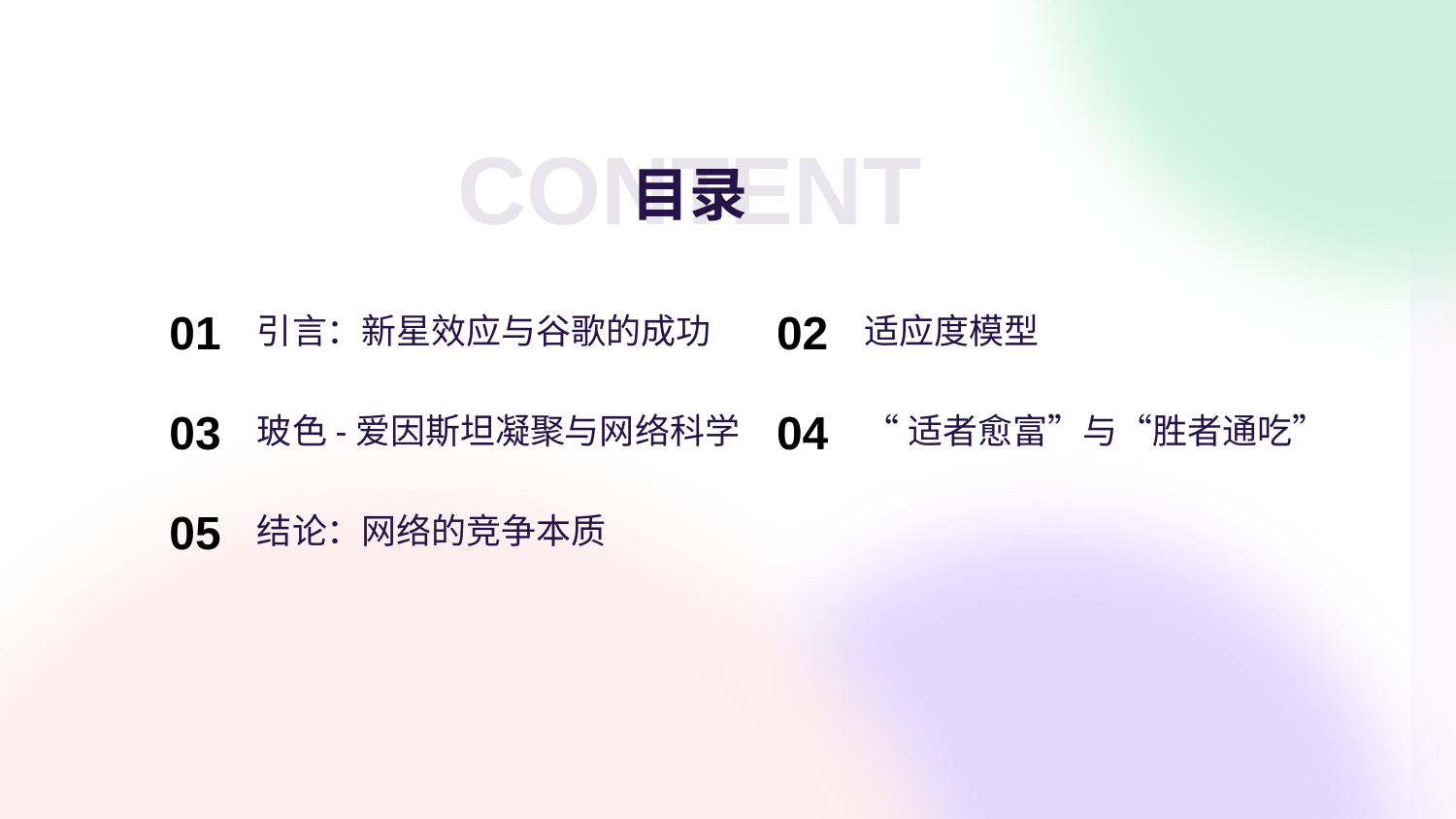

CONTENT
目录
01
02
引言：新星效应与谷歌的成功
适应度模型
03
04
玻色-爱因斯坦凝聚与网络科学
“适者愈富”与“胜者通吃”
05
结论：网络的竞争本质